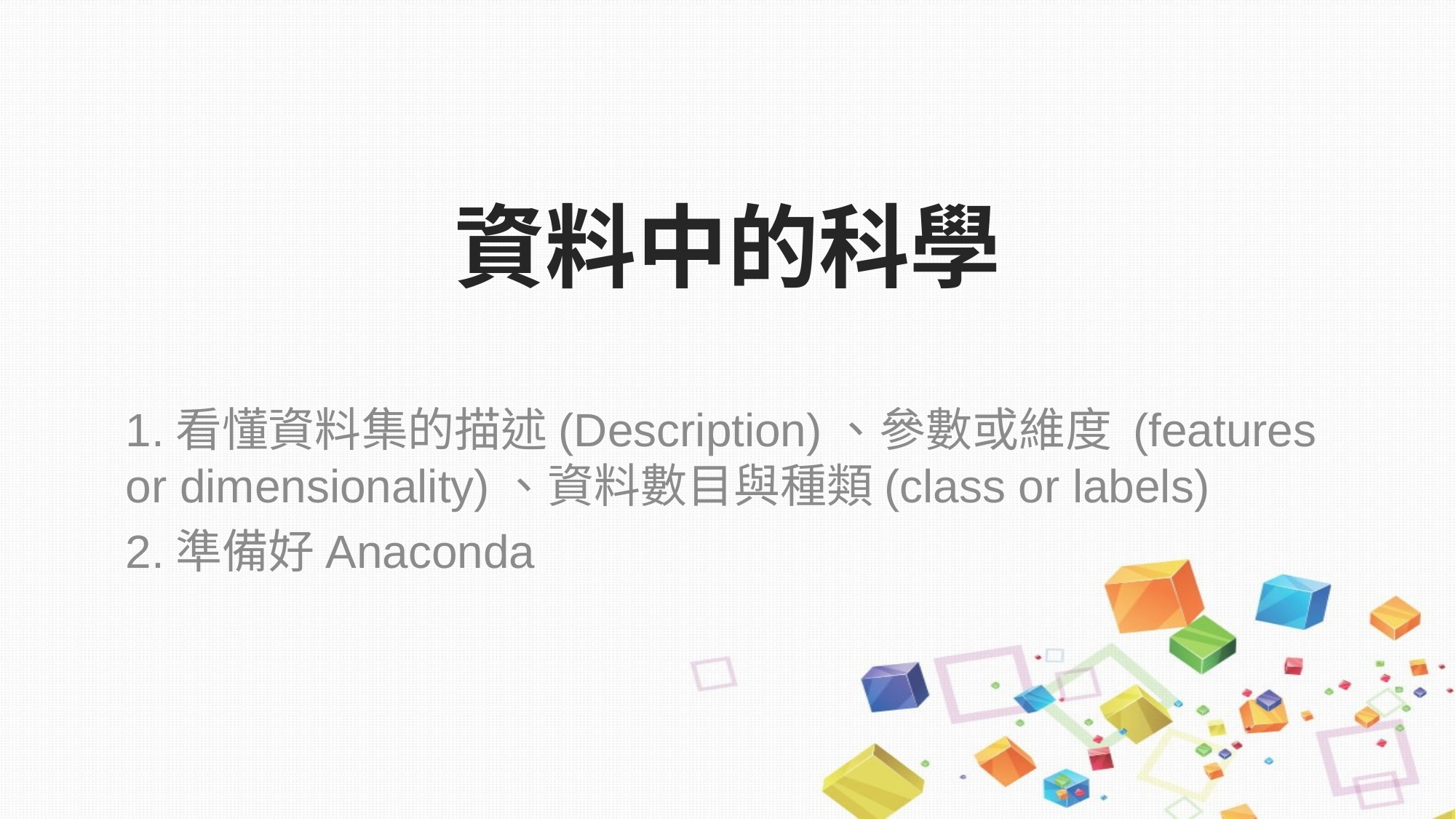

# 資料中的科學
1.看懂資料集的描述(Description)、參數或維度 (features or dimensionality)、資料數目與種類(class or labels)
2.準備好Anaconda